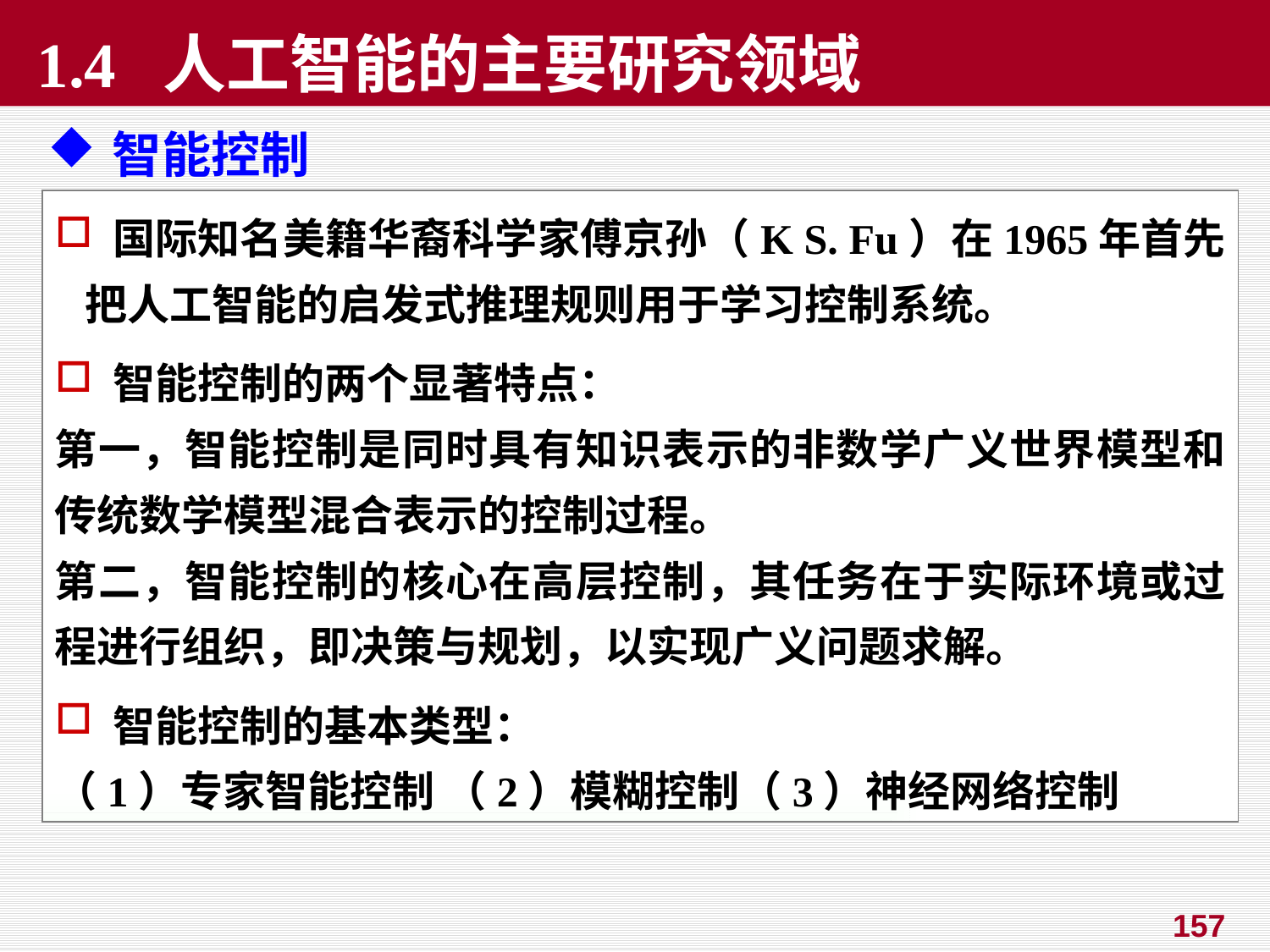

1.4  人工智能的主要研究领域
智能控制
 国际知名美籍华裔科学家傅京孙（K S. Fu）在1965年首先把人工智能的启发式推理规则用于学习控制系统。
 智能控制的两个显著特点：
第一，智能控制是同时具有知识表示的非数学广义世界模型和传统数学模型混合表示的控制过程。
第二，智能控制的核心在高层控制，其任务在于实际环境或过程进行组织，即决策与规划，以实现广义问题求解。
 智能控制的基本类型：
（1）专家智能控制 （2）模糊控制（3）神经网络控制
157